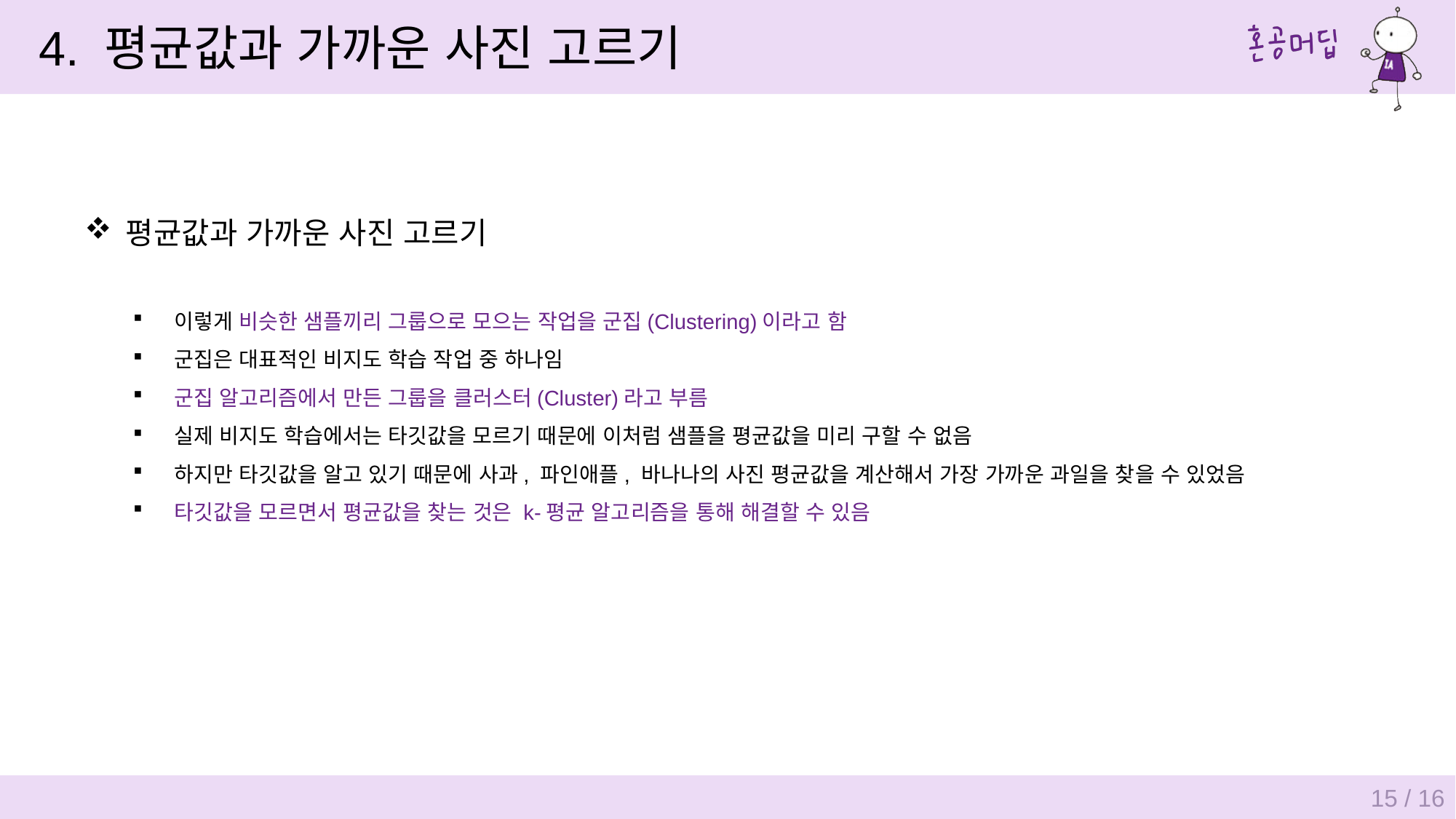

4. 평균값과 가까운 사진 고르기
평균값과 가까운 사진 고르기
이렇게 비슷한 샘플끼리 그룹으로 모으는 작업을 군집(Clustering)이라고 함
군집은 대표적인 비지도 학습 작업 중 하나임
군집 알고리즘에서 만든 그룹을 클러스터(Cluster)라고 부름
실제 비지도 학습에서는 타깃값을 모르기 때문에 이처럼 샘플을 평균값을 미리 구할 수 없음
하지만 타깃값을 알고 있기 때문에 사과, 파인애플, 바나나의 사진 평균값을 계산해서 가장 가까운 과일을 찾을 수 있었음
타깃값을 모르면서 평균값을 찾는 것은 k-평균 알고리즘을 통해 해결할 수 있음
15 / 16